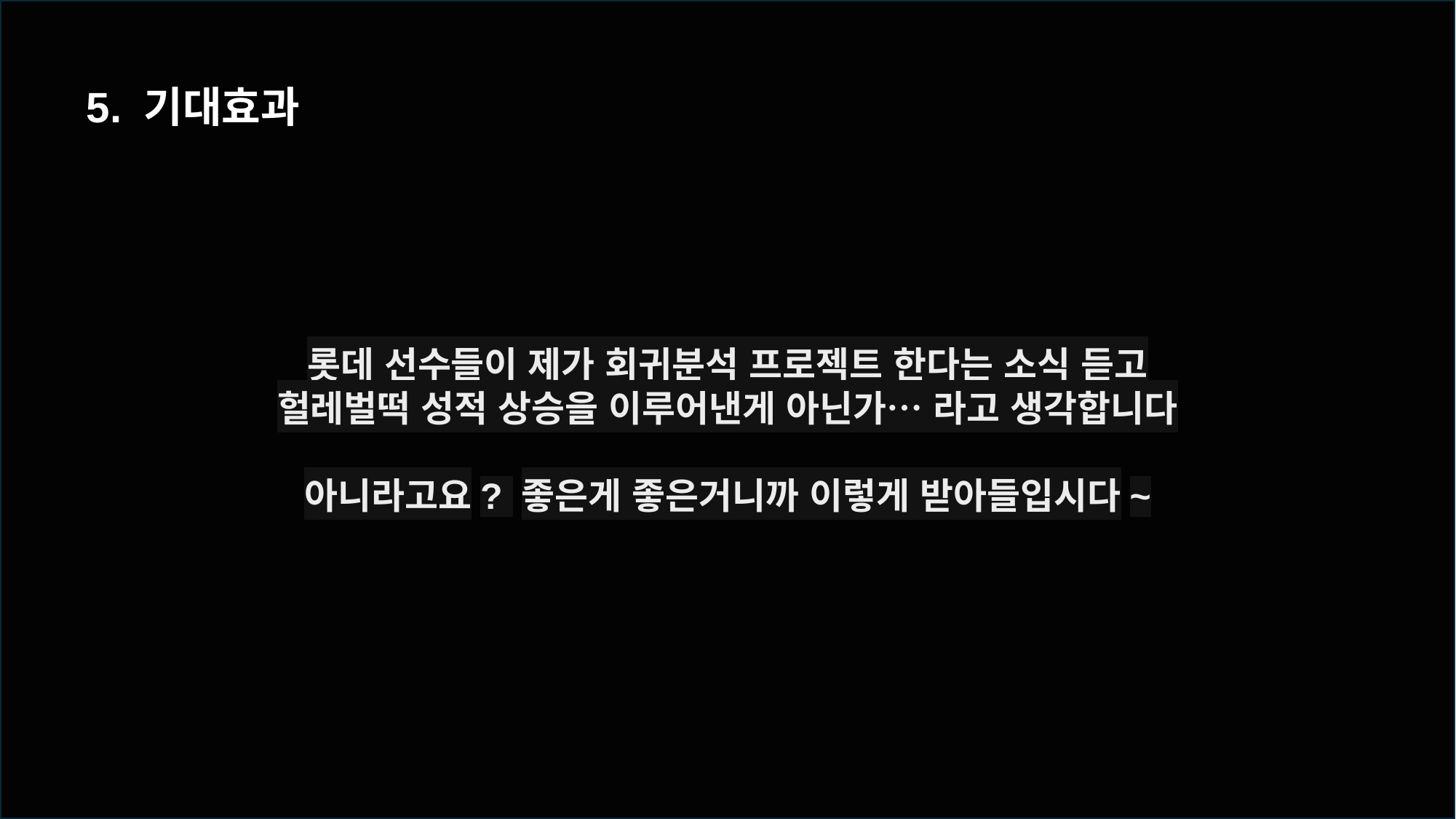

5. 기대효과
롯데 선수들이 제가 회귀분석 프로젝트 한다는 소식 듣고
헐레벌떡 성적 상승을 이루어낸게 아닌가… 라고 생각합니다

아니라고요? 좋은게 좋은거니까 이렇게 받아들입시다~